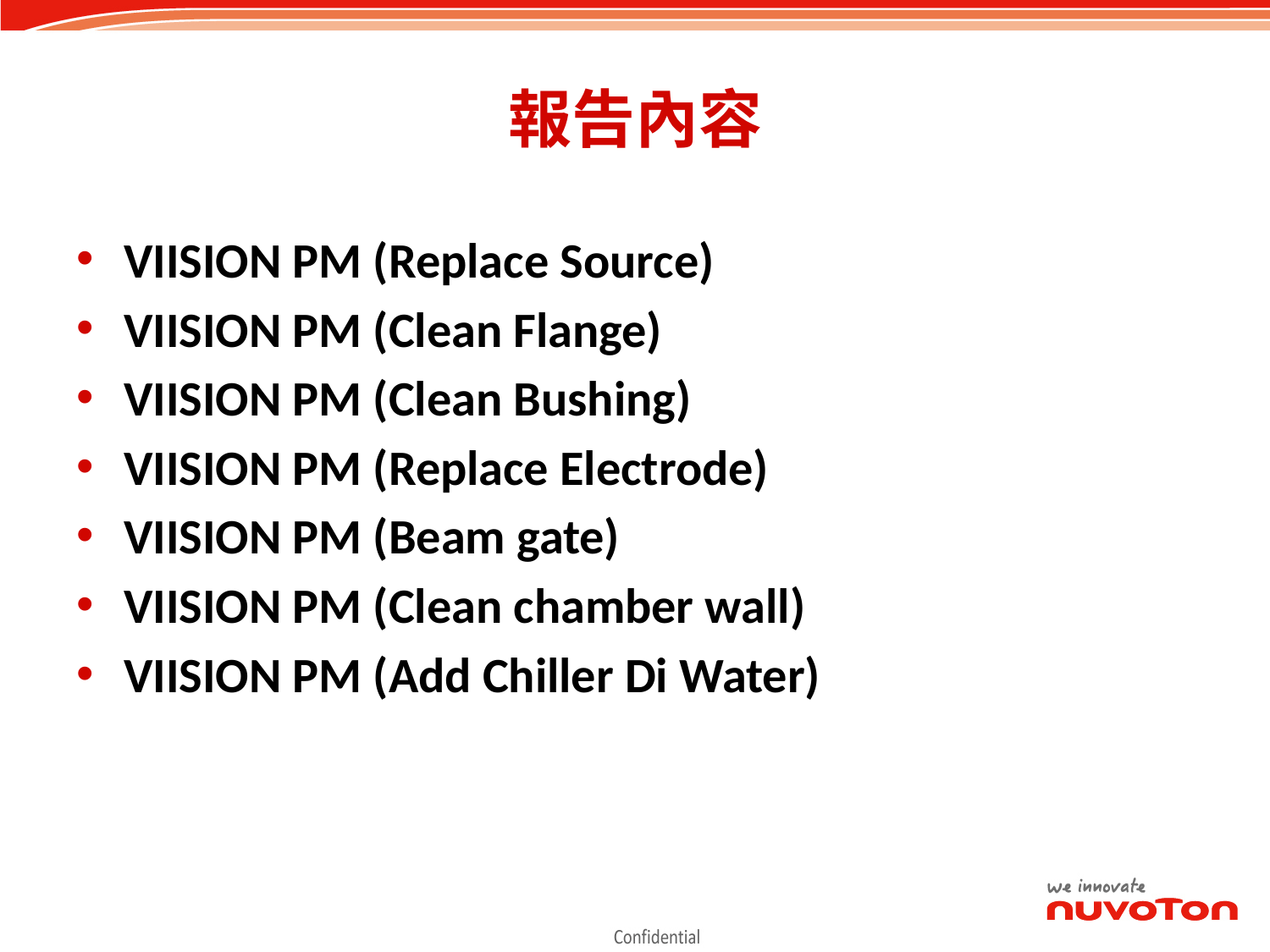

# 報告內容
VIISION PM (Replace Source)
VIISION PM (Clean Flange)
VIISION PM (Clean Bushing)
VIISION PM (Replace Electrode)
VIISION PM (Beam gate)
VIISION PM (Clean chamber wall)
VIISION PM (Add Chiller Di Water)